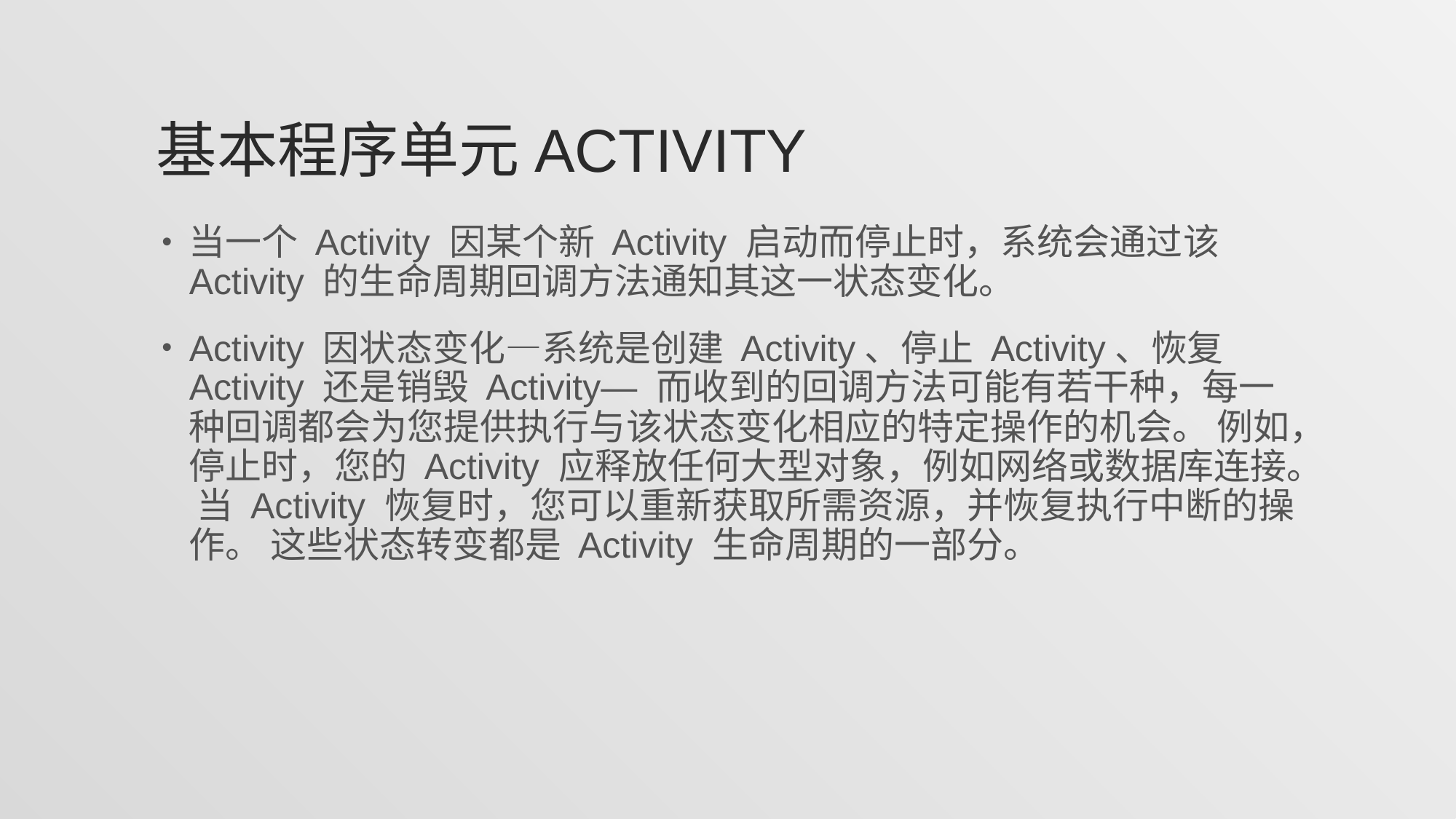

# 基本程序单元Activity
当一个 Activity 因某个新 Activity 启动而停止时，系统会通过该 Activity 的生命周期回调方法通知其这一状态变化。
Activity 因状态变化—系统是创建 Activity、停止 Activity、恢复 Activity 还是销毁 Activity— 而收到的回调方法可能有若干种，每一种回调都会为您提供执行与该状态变化相应的特定操作的机会。 例如，停止时，您的 Activity 应释放任何大型对象，例如网络或数据库连接。 当 Activity 恢复时，您可以重新获取所需资源，并恢复执行中断的操作。 这些状态转变都是 Activity 生命周期的一部分。